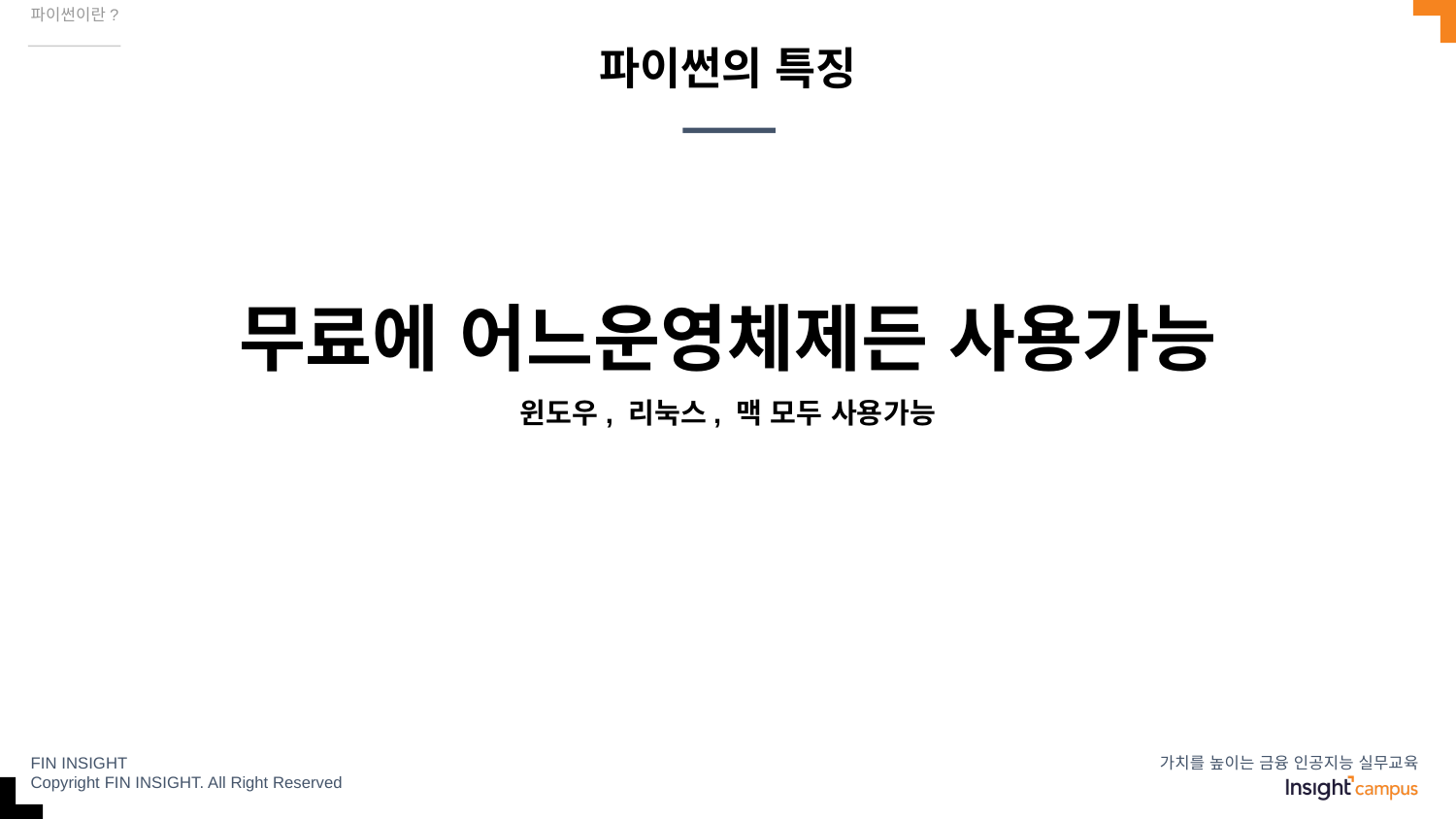

파이썬이란?
# 파이썬의 특징
무료에 어느운영체제든 사용가능
윈도우, 리눅스, 맥 모두 사용가능